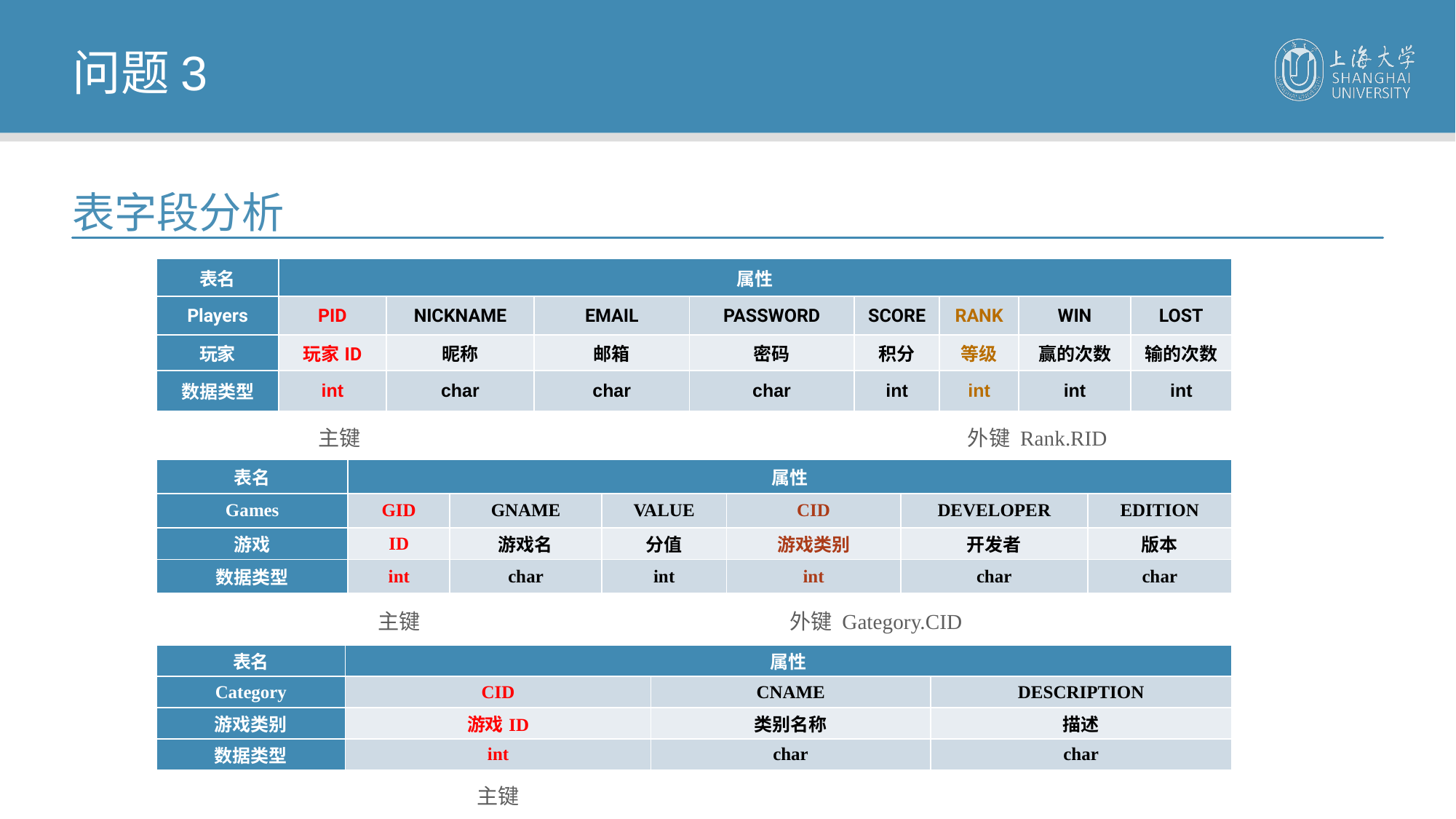

问题3
表字段分析
| 表名 | 属性 |  |  |  |  |  |  |  |
| --- | --- | --- | --- | --- | --- | --- | --- | --- |
| Players | PID | NICKNAME | EMAIL | PASSWORD | SCORE | RANK | WIN | LOST |
| 玩家 | 玩家ID | 昵称 | 邮箱 | 密码 | 积分 | 等级 | 赢的次数 | 输的次数 |
| 数据类型 | int | char | char | char | int | int | int | int |
外键 Rank.RID
主键
| 表名 | 属性 |  |  |  |  |  |
| --- | --- | --- | --- | --- | --- | --- |
| Games | GID | GNAME | VALUE | CID | DEVELOPER | EDITION |
| 游戏 | ID | 游戏名 | 分值 | 游戏类别 | 开发者 | 版本 |
| 数据类型 | int | char | int | int | char | char |
主键
外键 Gategory.CID
| 表名 | 属性 |  |  |
| --- | --- | --- | --- |
| Category | CID | CNAME | DESCRIPTION |
| 游戏类别 | 游戏ID | 类别名称 | 描述 |
| 数据类型 | int | char | char |
主键